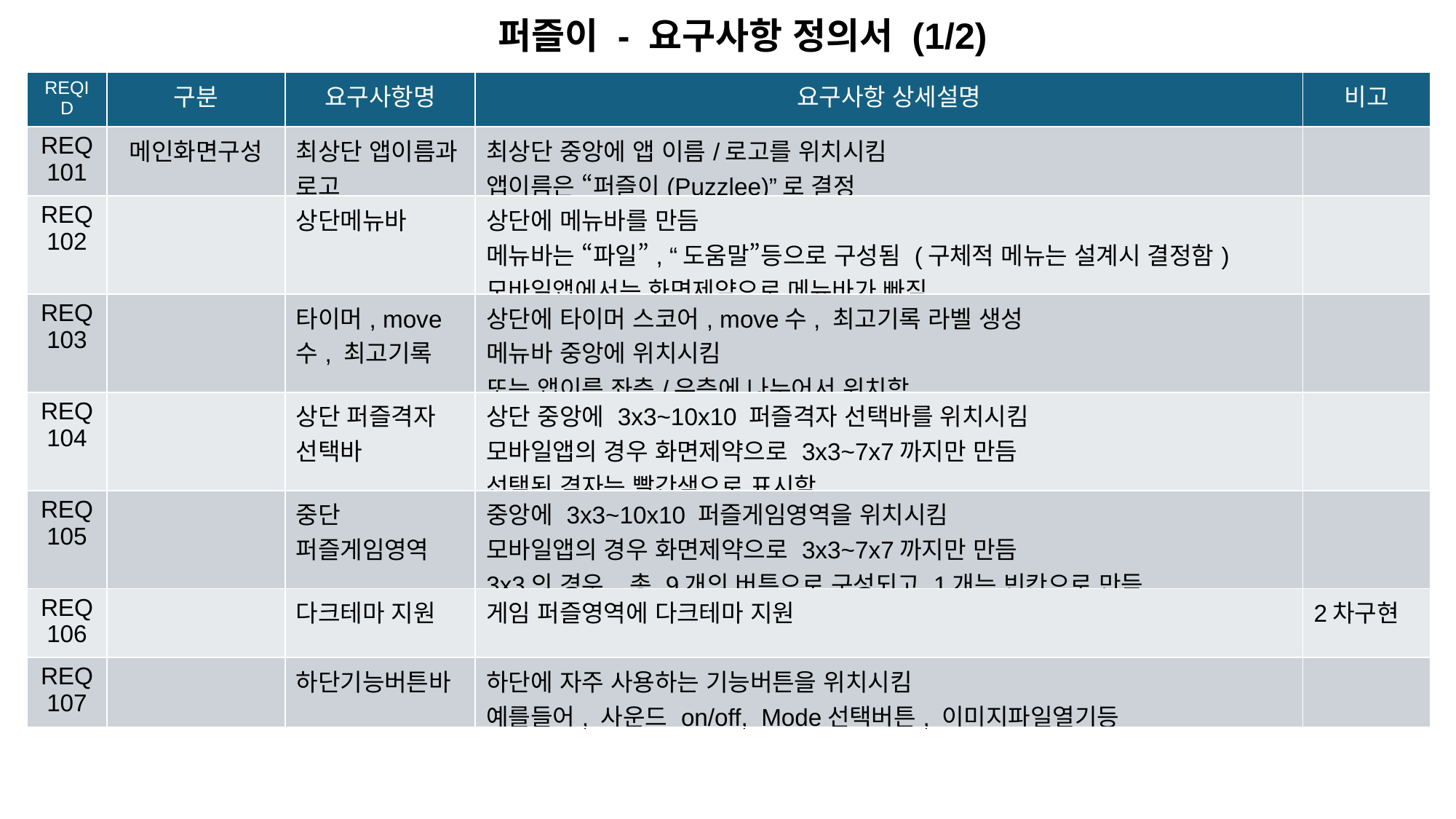

퍼즐이 - 요구사항 정의서 (1/2)
| REQID | 구분 | 요구사항명 | 요구사항 상세설명 | 비고 |
| --- | --- | --- | --- | --- |
| REQ101 | 메인화면구성 | 최상단 앱이름과 로고 | 최상단 중앙에 앱 이름/로고를 위치시킴 앱이름은 “퍼즐이(Puzzlee)”로 결정 |  |
| REQ102 |  | 상단메뉴바 | 상단에 메뉴바를 만듬 메뉴바는 “파일”, “도움말”등으로 구성됨 (구체적 메뉴는 설계시 결정함) 모바일앱에서는 화면제약으로 메뉴바가 빠짐 |  |
| REQ103 |  | 타이머, move수, 최고기록 | 상단에 타이머 스코어, move수, 최고기록 라벨 생성 메뉴바 중앙에 위치시킴 또는 앱이름 좌측/우측에 나누어서 위치함. |  |
| REQ104 |  | 상단 퍼즐격자 선택바 | 상단 중앙에 3x3~10x10 퍼즐격자 선택바를 위치시킴 모바일앱의 경우 화면제약으로 3x3~7x7까지만 만듬 선택된 격자는 빨간색으로 표시함 |  |
| REQ105 |  | 중단 퍼즐게임영역 | 중앙에 3x3~10x10 퍼즐게임영역을 위치시킴 모바일앱의 경우 화면제약으로 3x3~7x7까지만 만듬 3x3의 경우, 총 9개의 버튼으로 구성되고 1개는 빈칸으로 만듬 |  |
| REQ106 |  | 다크테마 지원 | 게임 퍼즐영역에 다크테마 지원 | 2차구현 |
| REQ107 |  | 하단기능버튼바 | 하단에 자주 사용하는 기능버튼을 위치시킴 예를들어, 사운드 on/off, Mode선택버튼, 이미지파일열기등 |  |